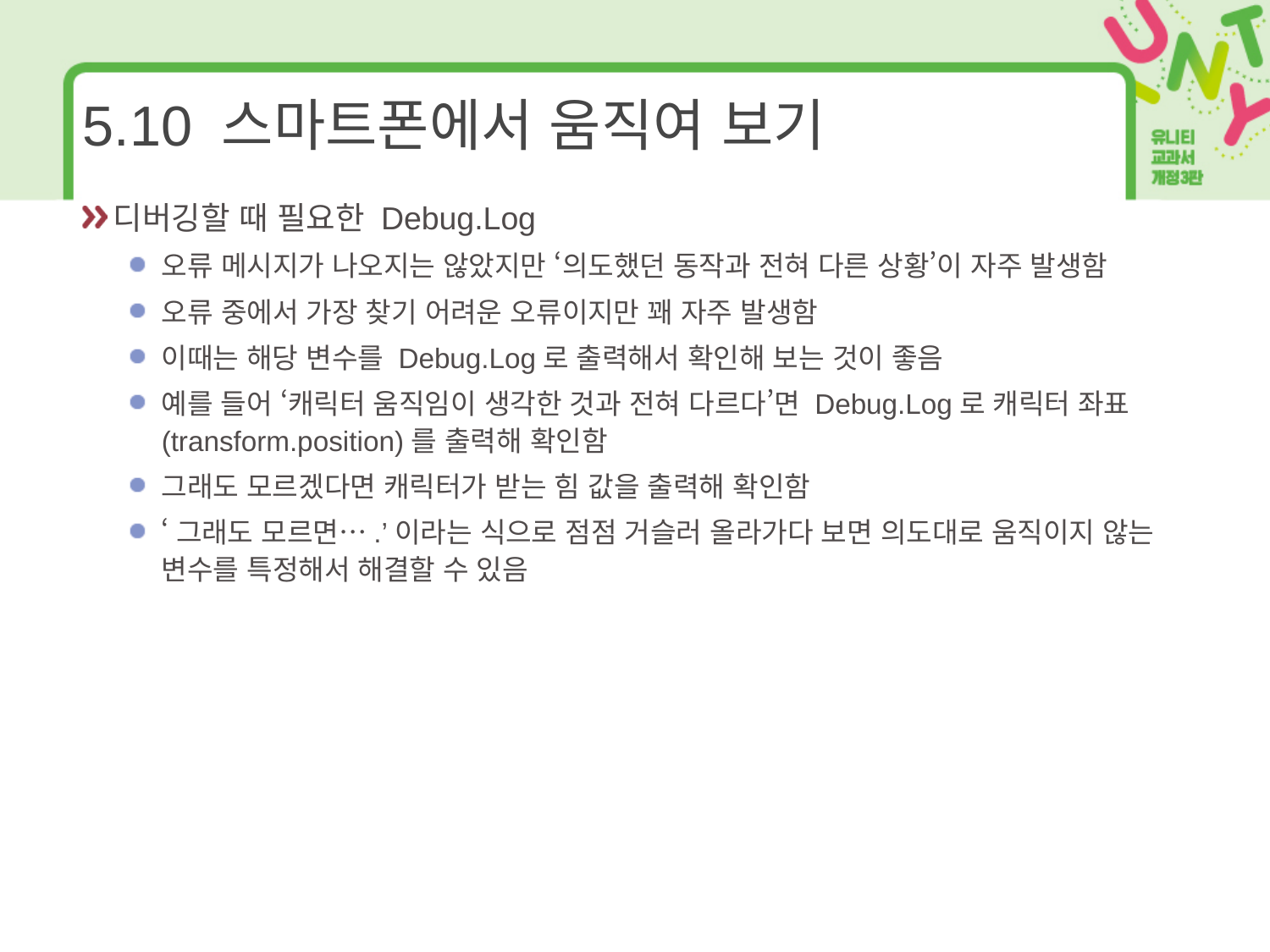

# 5.10 스마트폰에서 움직여 보기
디버깅할 때 필요한 Debug.Log
오류 메시지가 나오지는 않았지만 ‘의도했던 동작과 전혀 다른 상황’이 자주 발생함
오류 중에서 가장 찾기 어려운 오류이지만 꽤 자주 발생함
이때는 해당 변수를 Debug.Log로 출력해서 확인해 보는 것이 좋음
예를 들어 ‘캐릭터 움직임이 생각한 것과 전혀 다르다’면 Debug.Log로 캐릭터 좌표(transform.position)를 출력해 확인함
그래도 모르겠다면 캐릭터가 받는 힘 값을 출력해 확인함
‘그래도 모르면….’이라는 식으로 점점 거슬러 올라가다 보면 의도대로 움직이지 않는 변수를 특정해서 해결할 수 있음